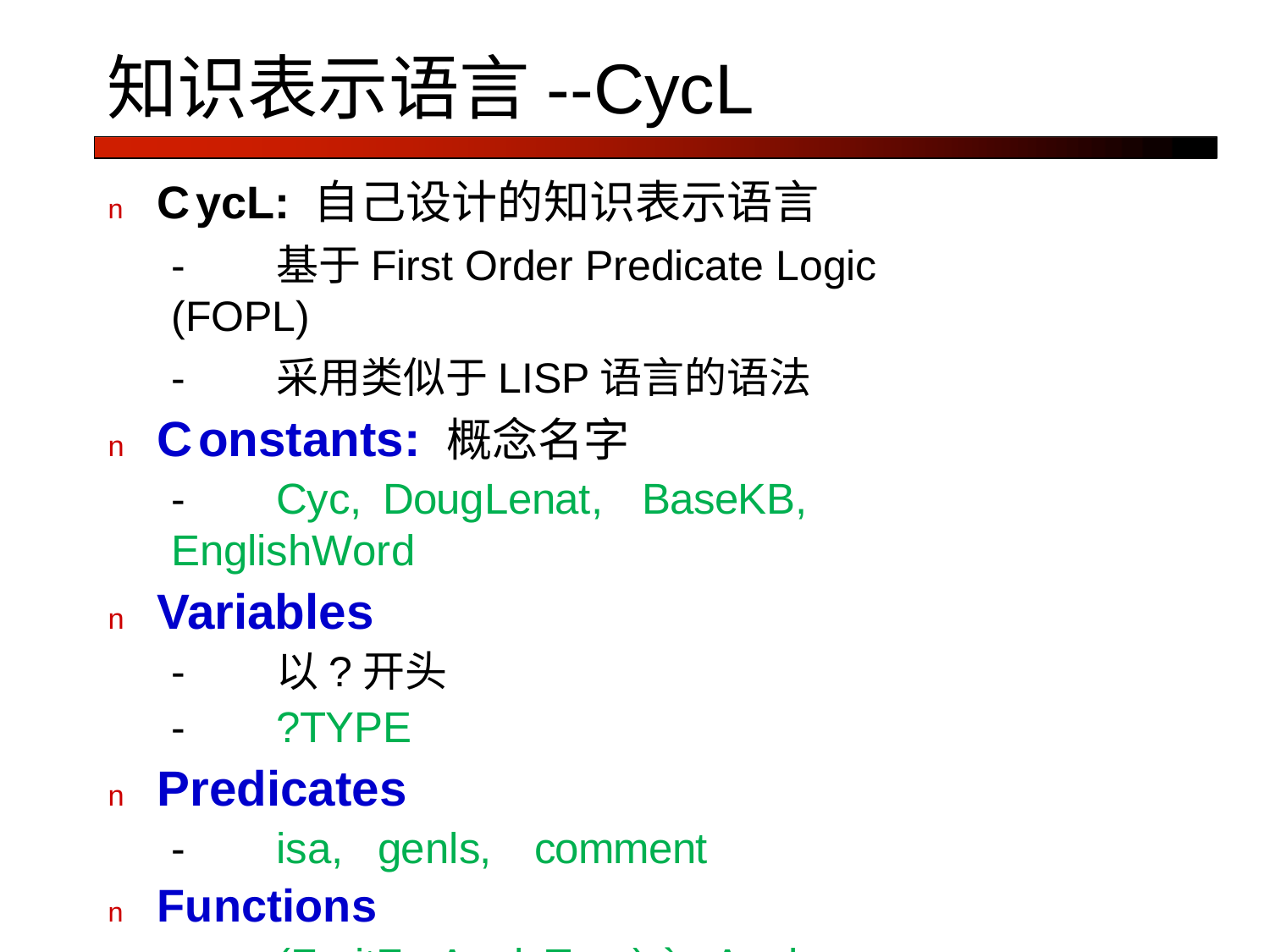

# 知识表示语言--CycL

n	CycL: 自己设计的知识表示语言

-	基于First Order Predicate Logic (FOPL)

-	采用类似于LISP语言的语法
n	Constants: 概念名字
-	Cyc,	DougLenat,	BaseKB,	EnglishWord
n	Variables
-	以?开头
-	?TYPE
n	Predicates
-	isa,	genls,	comment
n	Functions
-	(FruitFn AppleTree) à Apple